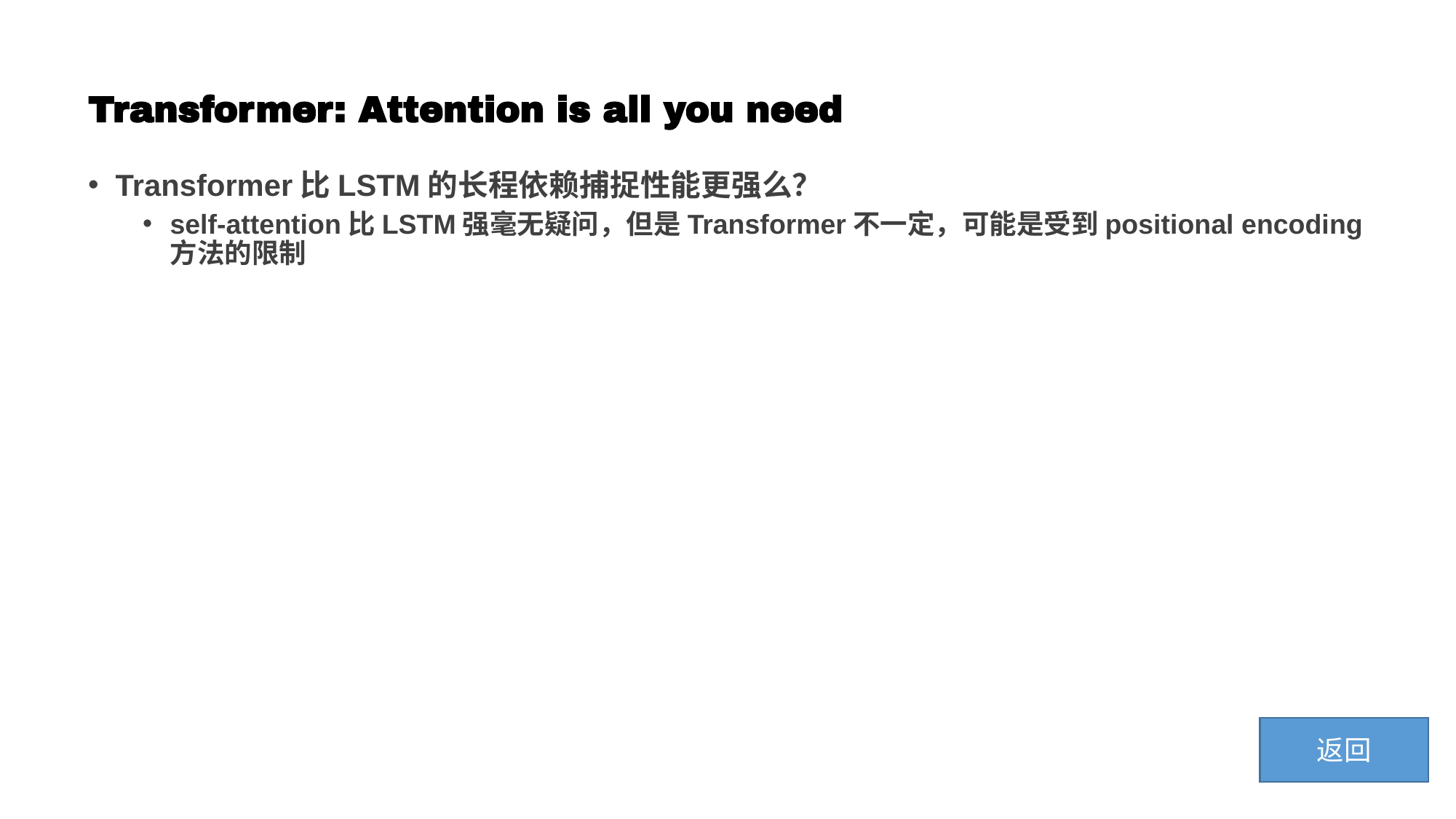

# Transformer: Attention is all you need
Transformer比LSTM的长程依赖捕捉性能更强么？
self-attention比LSTM强毫无疑问，但是Transformer不一定，可能是受到positional encoding方法的限制
返回